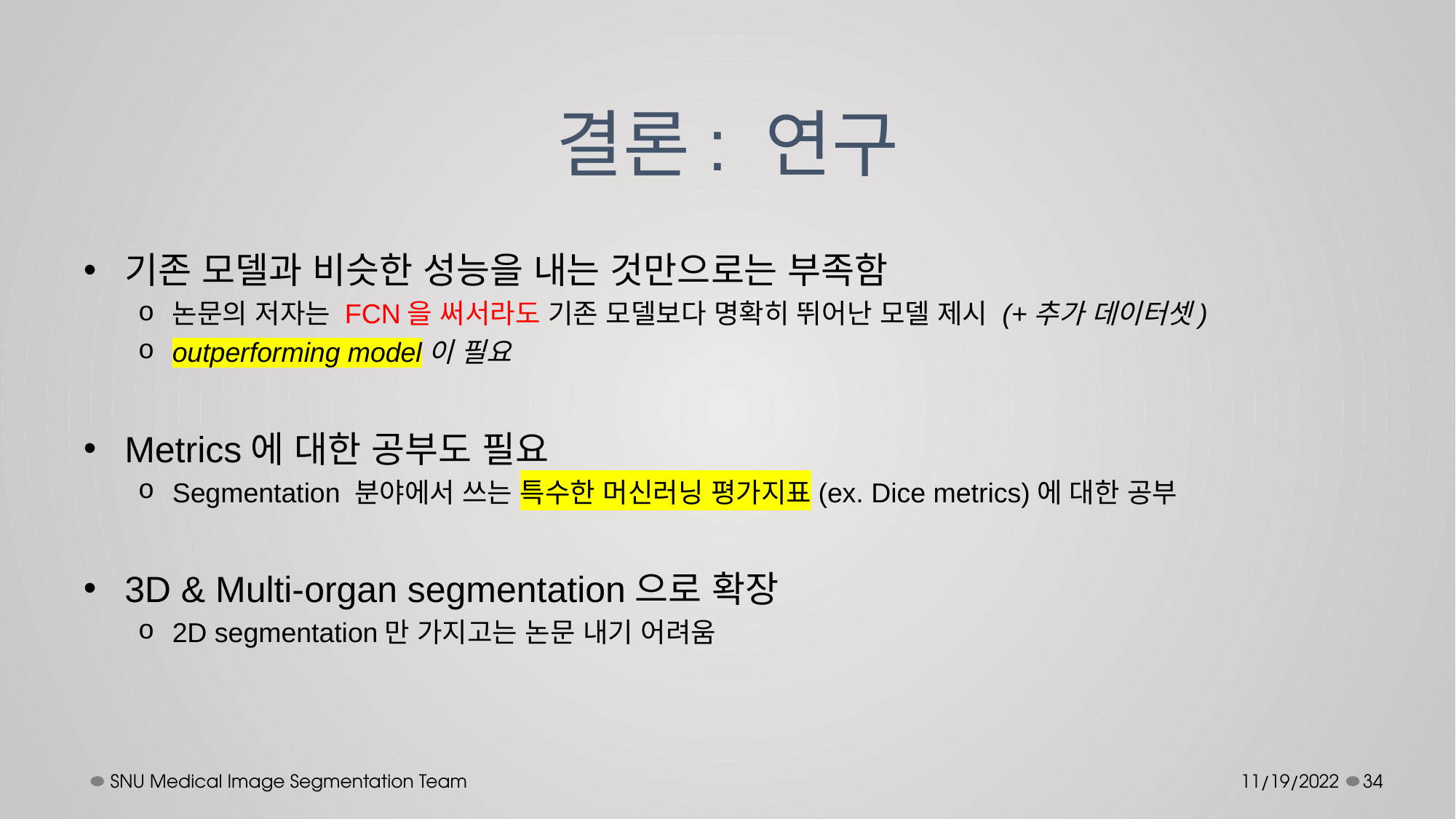

# 결론: 연구

기존 모델과 비슷한 성능을 내는 것만으로는 부족함
논문의 저자는 FCN을 써서라도 기존 모델보다 명확히 뛰어난 모델 제시 (+추가 데이터셋)
outperforming model이 필요

Metrics에 대한 공부도 필요
Segmentation 분야에서 쓰는 특수한 머신러닝 평가지표(ex. Dice metrics)에 대한 공부

3D & Multi-organ segmentation으로 확장
2D segmentation만 가지고는 논문 내기 어려움
SNU Medical Image Segmentation Team
11/19/2022
34